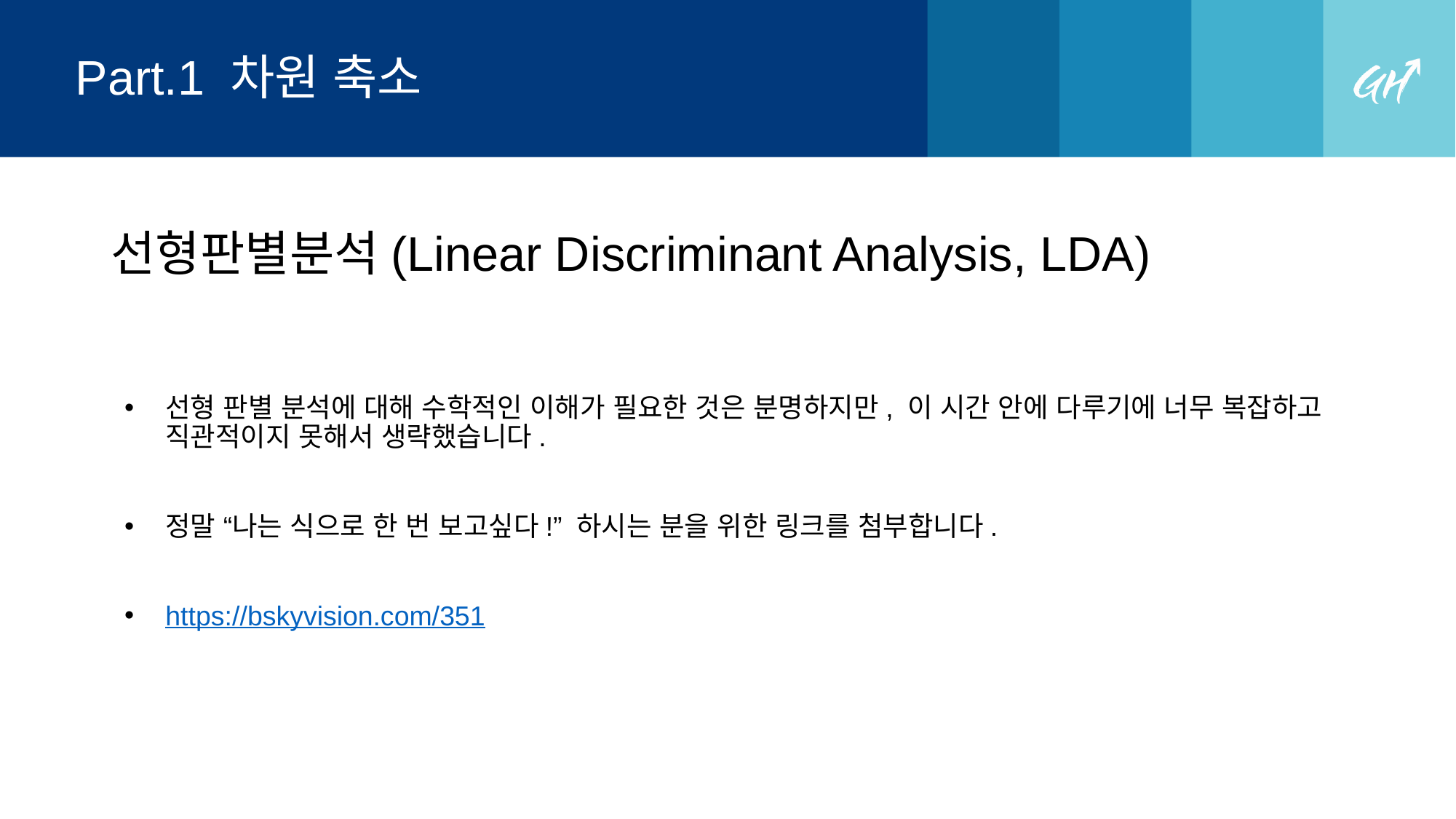

# Part.1 차원 축소
선형판별분석(Linear Discriminant Analysis, LDA)
선형 판별 분석에 대해 수학적인 이해가 필요한 것은 분명하지만, 이 시간 안에 다루기에 너무 복잡하고 직관적이지 못해서 생략했습니다.

정말 “나는 식으로 한 번 보고싶다!” 하시는 분을 위한 링크를 첨부합니다.

https://bskyvision.com/351